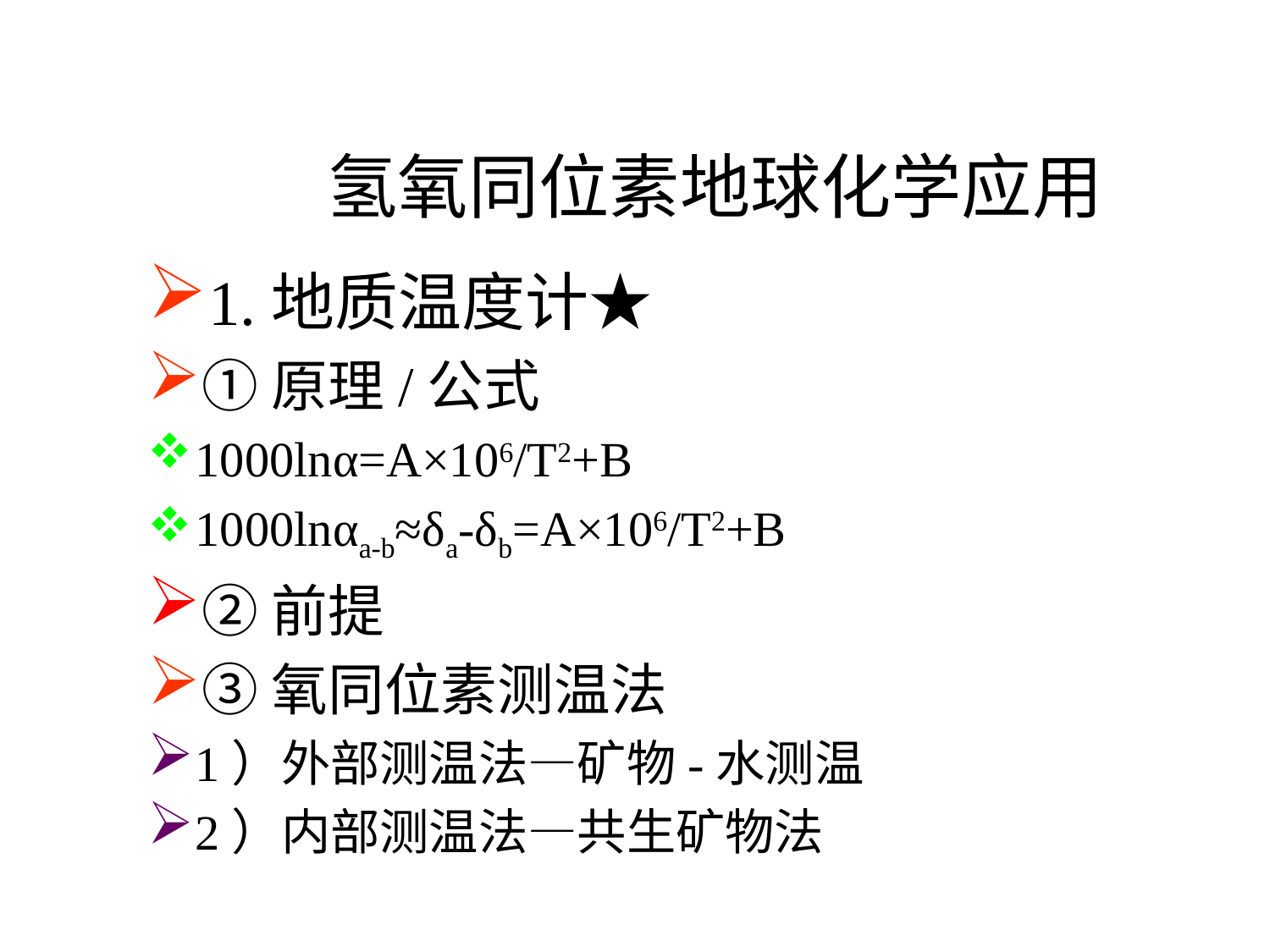

# 氢氧同位素地球化学应用
1.地质温度计★
①原理/公式
1000lnα=A×106/T2+B
1000lnαa-b≈δa-δb=A×106/T2+B
②前提
③氧同位素测温法
1）外部测温法—矿物-水测温
2）内部测温法—共生矿物法